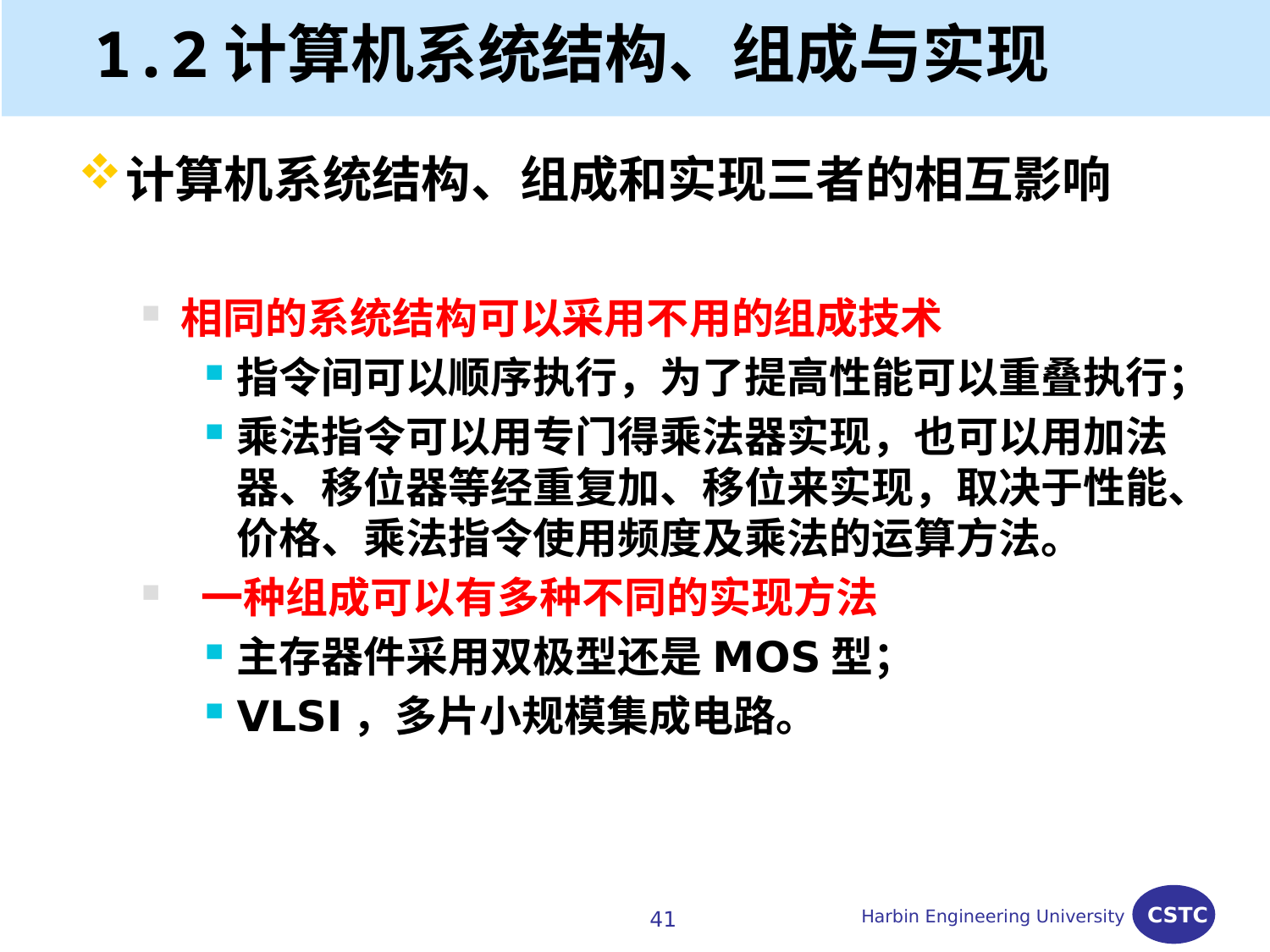

# 1.2计算机系统结构、组成与实现
计算机系统结构、组成和实现三者的相互影响

相同的系统结构可以采用不用的组成技术
指令间可以顺序执行，为了提高性能可以重叠执行；
乘法指令可以用专门得乘法器实现，也可以用加法器、移位器等经重复加、移位来实现，取决于性能、价格、乘法指令使用频度及乘法的运算方法。
 一种组成可以有多种不同的实现方法
主存器件采用双极型还是MOS型；
VLSI，多片小规模集成电路。

41
Harbin Engineering University